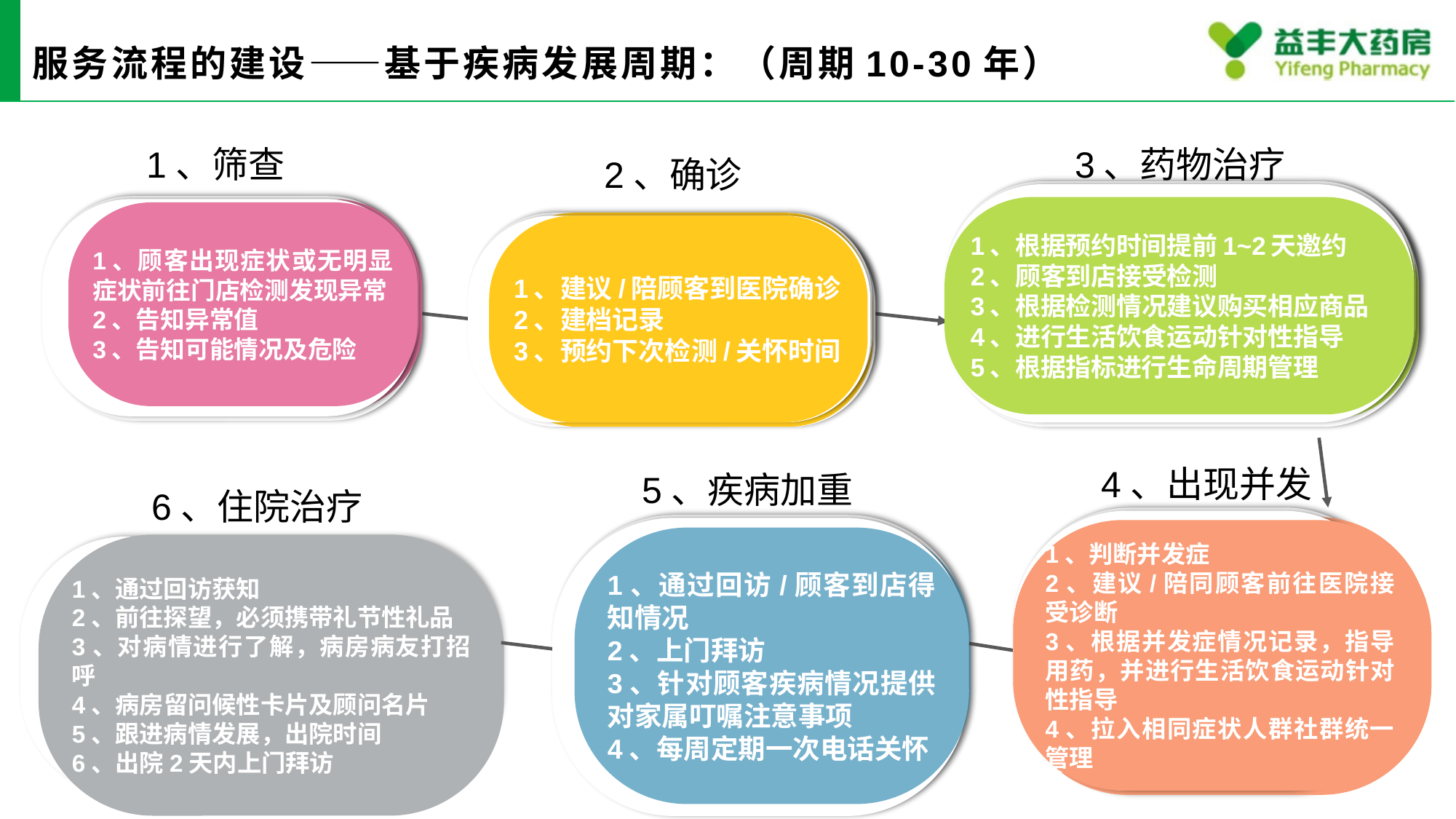

# 服务流程的建设——基于疾病发展周期：（周期10-30年）
1、筛查
3、药物治疗
2、确诊

1、根据预约时间提前1~2天邀约
2、顾客到店接受检测
3、根据检测情况建议购买相应商品
4、进行生活饮食运动针对性指导
5、根据指标进行生命周期管理

1、根据预约时间提前1~2天邀约
2、顾客到店接受检测
3、根据检测情况建议购买相应商品
4、进行生活饮食运动针对性指导
5、根据指标进行生命周期管理

1、根据预约时间提前1~2天邀约
2、顾客到店接受检测
3、根据检测情况建议购买相应商品
4、进行生活饮食运动针对性指导
5、根据指标进行生命周期管理

1、根据预约时间提前1~2天邀约
2、顾客到店接受检测
3、根据检测情况建议购买相应商品
4、进行生活饮食运动针对性指导
5、根据指标进行生命周期管理

1、顾客出现症状或无明显症状前往门店检测发现异常
2、告知异常值
3、告知可能情况及危险

1、顾客出现症状或无明显症状前往门店检测发现异常
2、告知异常值
3、告知可能情况及危险

1、顾客出现症状或无明显症状前往门店检测发现异常
2、告知异常值
3、告知可能情况及危险

1、顾客出现症状或无明显症状前往门店检测发现异常
2、告知异常值
3、告知可能情况及危险

1、建议/陪顾客到医院确诊
2、建档记录
3、预约下次检测/关怀时间

1、建议/陪顾客到医院确诊
2、建档记录
3、预约下次检测/关怀时间

1、建议/陪顾客到医院确诊
2、建档记录
3、预约下次检测/关怀时间

1、建议/陪顾客到医院确诊
2、建档记录
3、预约下次检测/关怀时间
4、出现并发症
5、疾病加重
6、住院治疗

1、判断并发症
2、建议/陪同顾客前往医院接受诊断
3、根据并发症情况记录，指导用药，并进行生活饮食运动针对性指导
4、拉入相同症状人群社群统一管理

1、判断并发症
2、建议/陪同顾客前往医院接受诊断
3、根据并发症情况记录，指导用药，并进行生活饮食运动针对性指导
4、拉入相同症状人群社群统一管理

1、通过回访/顾客到店得知情况
2、上门拜访
3、针对顾客疾病情况提供对家属叮嘱注意事项
4、每周定期一次电话关怀

1、判断并发症
2、建议/陪同顾客前往医院接受诊断
3、根据并发症情况记录，指导用药，并进行生活饮食运动针对性指导
4、拉入相同症状人群社群统一管理

1、通过回访/顾客到店得知情况
2、上门拜访
3、针对顾客疾病情况提供对家属叮嘱注意事项
4、每周定期一次电话关怀
1、通过回访获知
2、前往探望，必须携带礼节性礼品
3、对病情进行了解，病房病友打招呼
4、病房留问候性卡片及顾问名片
5、跟进病情发展，出院时间
6、出院2天内上门拜访